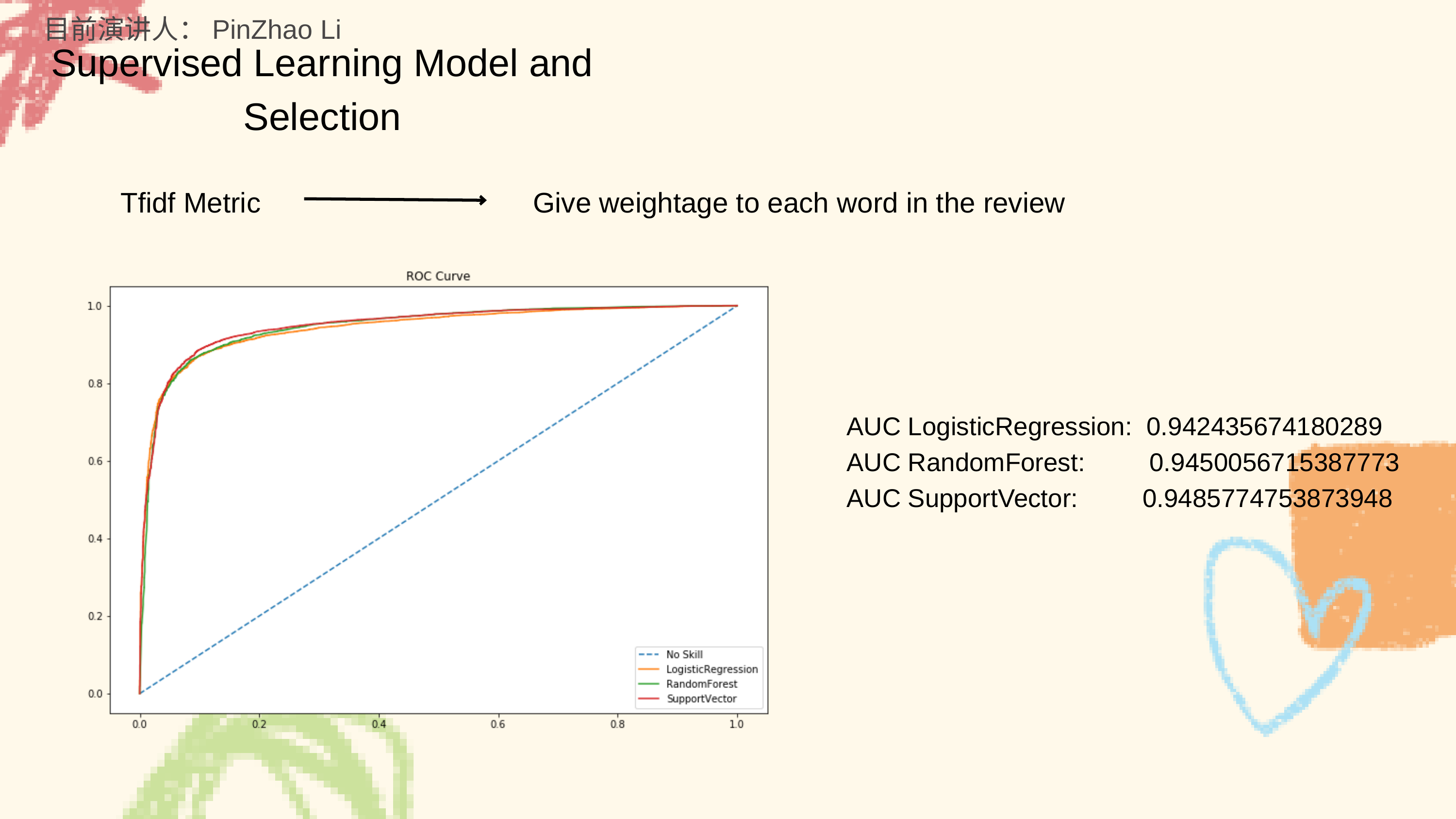

目前演讲人：PinZhao Li
Supervised Learning Model and Selection
Tfidf Metric
Give weightage to each word in the review

AUC LogisticRegression:  0.942435674180289
AUC RandomForest:         0.9450056715387773
AUC SupportVector:         0.9485774753873948